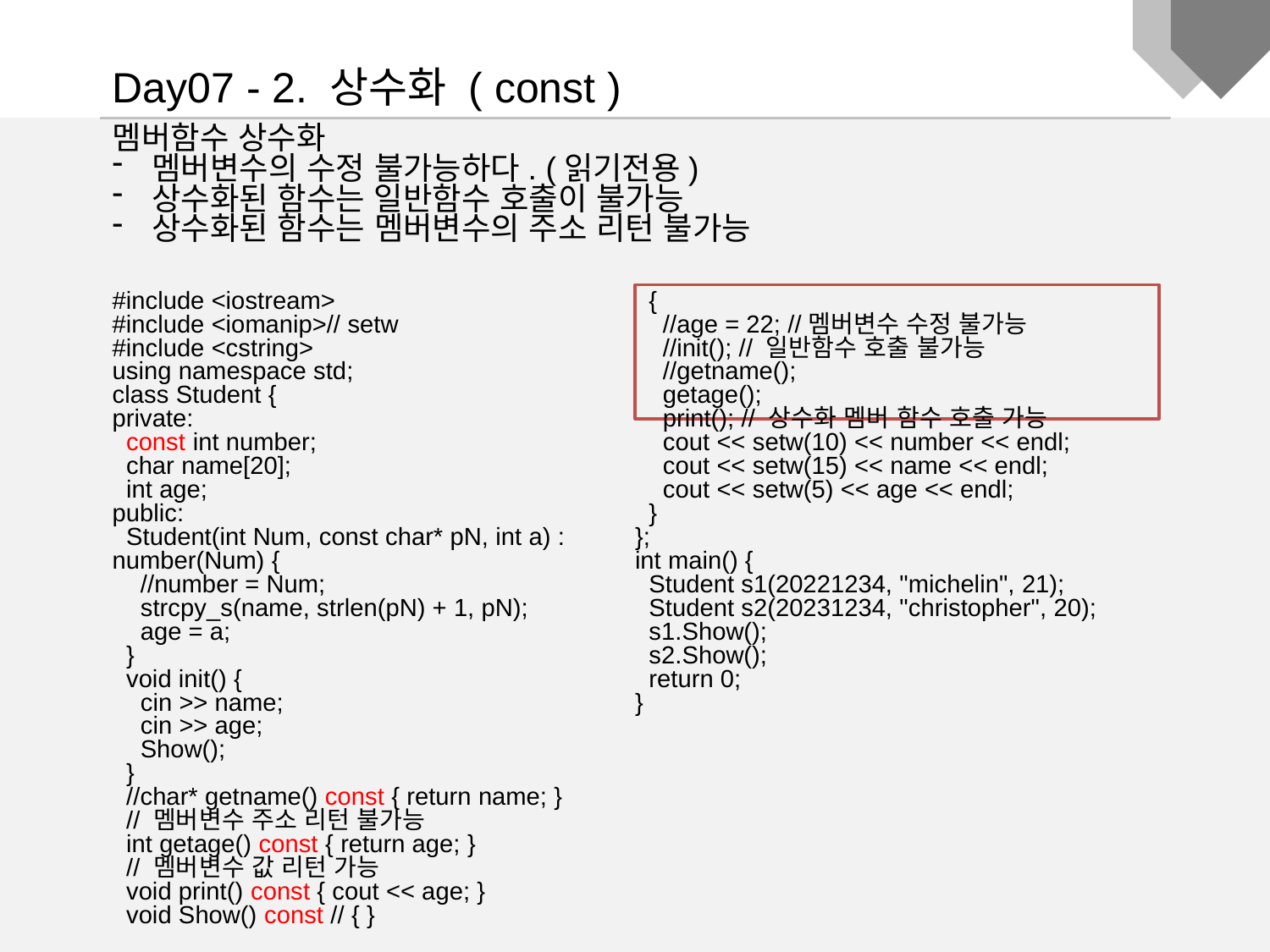

Day07 - 2. 상수화 ( const )
멤버함수 상수화
멤버변수의 수정 불가능하다. (읽기전용)
상수화된 함수는 일반함수 호출이 불가능
상수화된 함수는 멤버변수의 주소 리턴 불가능
#include <iostream>
#include <iomanip>// setw
#include <cstring>
using namespace std;
class Student {
private:
  const int number;
  char name[20];
  int age;
public:
  Student(int Num, const char* pN, int a) : number(Num) {
    //number = Num;
    strcpy_s(name, strlen(pN) + 1, pN);
    age = a;
  }
  void init() {
    cin >> name;
    cin >> age;
    Show();
  }
  //char* getname() const { return name; }
  // 멤버변수 주소 리턴 불가능
  int getage() const { return age; }
  // 멤버변수 값 리턴 가능
  void print() const { cout << age; }
  void Show() const // { }
  {
    //age = 22; //멤버변수 수정 불가능
    //init(); // 일반함수 호출 불가능
    //getname();
    getage();
    print(); // 상수화 멤버 함수 호출 가능
    cout << setw(10) << number << endl;
    cout << setw(15) << name << endl;
    cout << setw(5) << age << endl;
  }
};
int main() {
  Student s1(20221234, "michelin", 21);
  Student s2(20231234, "christopher", 20);
  s1.Show();
  s2.Show();
  return 0;
}